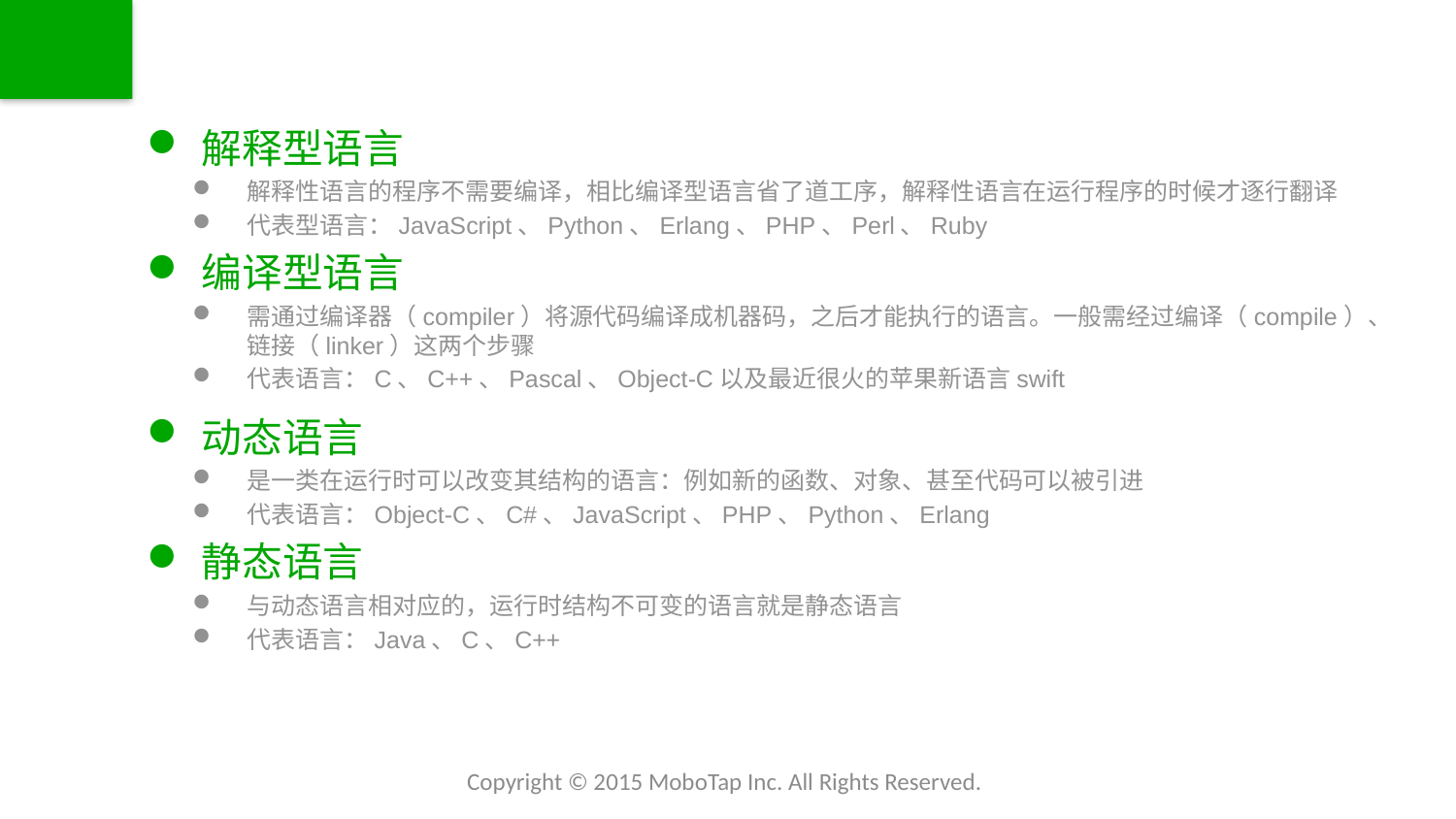

#
解释型语言
解释性语言的程序不需要编译，相比编译型语言省了道工序，解释性语言在运行程序的时候才逐行翻译
代表型语言：JavaScript、Python、Erlang、PHP、Perl、Ruby
编译型语言
需通过编译器（compiler）将源代码编译成机器码，之后才能执行的语言。一般需经过编译（compile）、链接（linker）这两个步骤
代表语言：C、C++、Pascal、Object-C以及最近很火的苹果新语言swift

动态语言
是一类在运行时可以改变其结构的语言：例如新的函数、对象、甚至代码可以被引进
代表语言：Object-C、C#、JavaScript、PHP、Python、Erlang
静态语言
与动态语言相对应的，运行时结构不可变的语言就是静态语言
代表语言：Java、C、C++

Copyright © 2015 MoboTap Inc. All Rights Reserved.